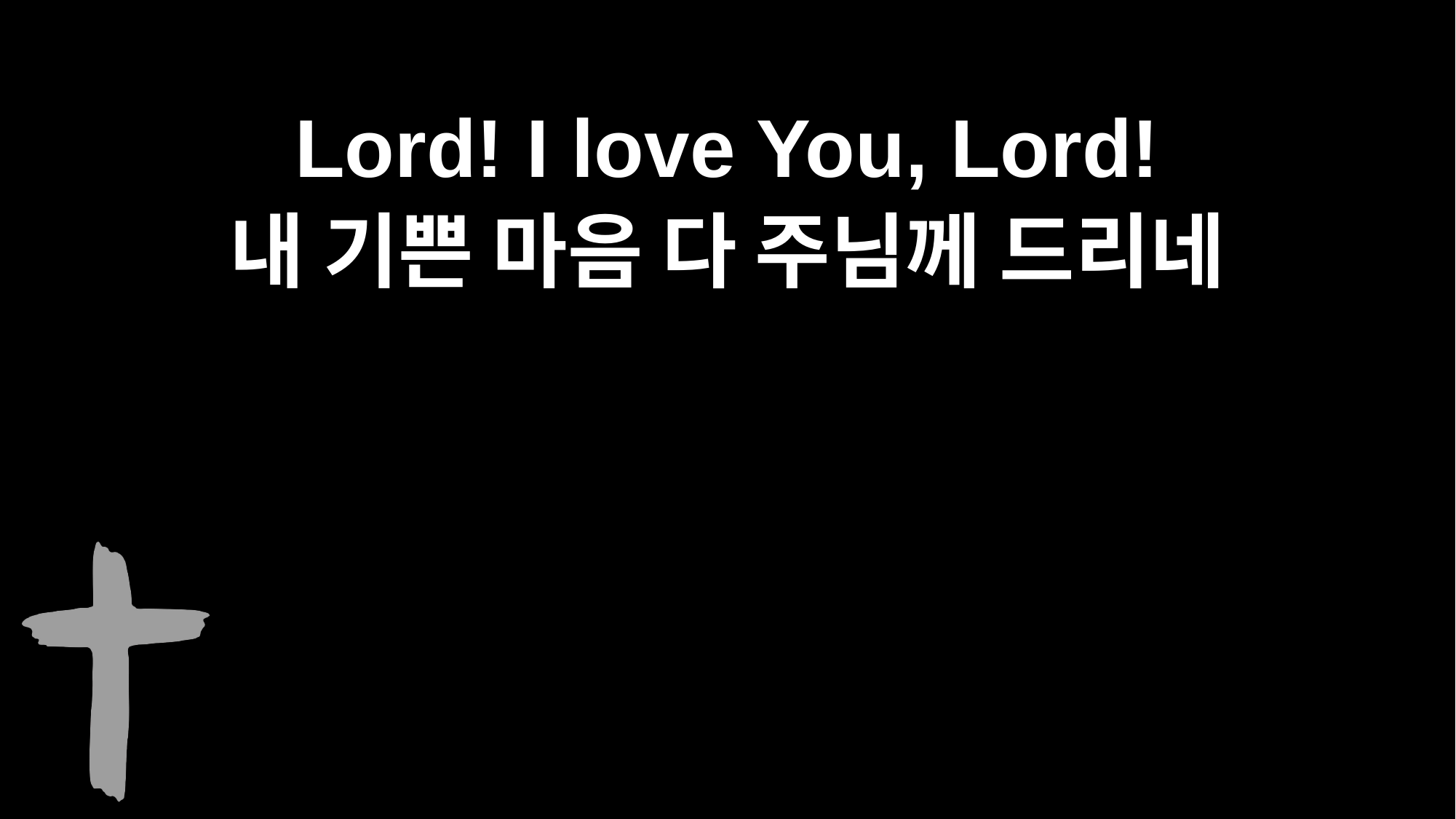

Lord! I love You, Lord!
내 기쁜 마음 다 주님께 드리네